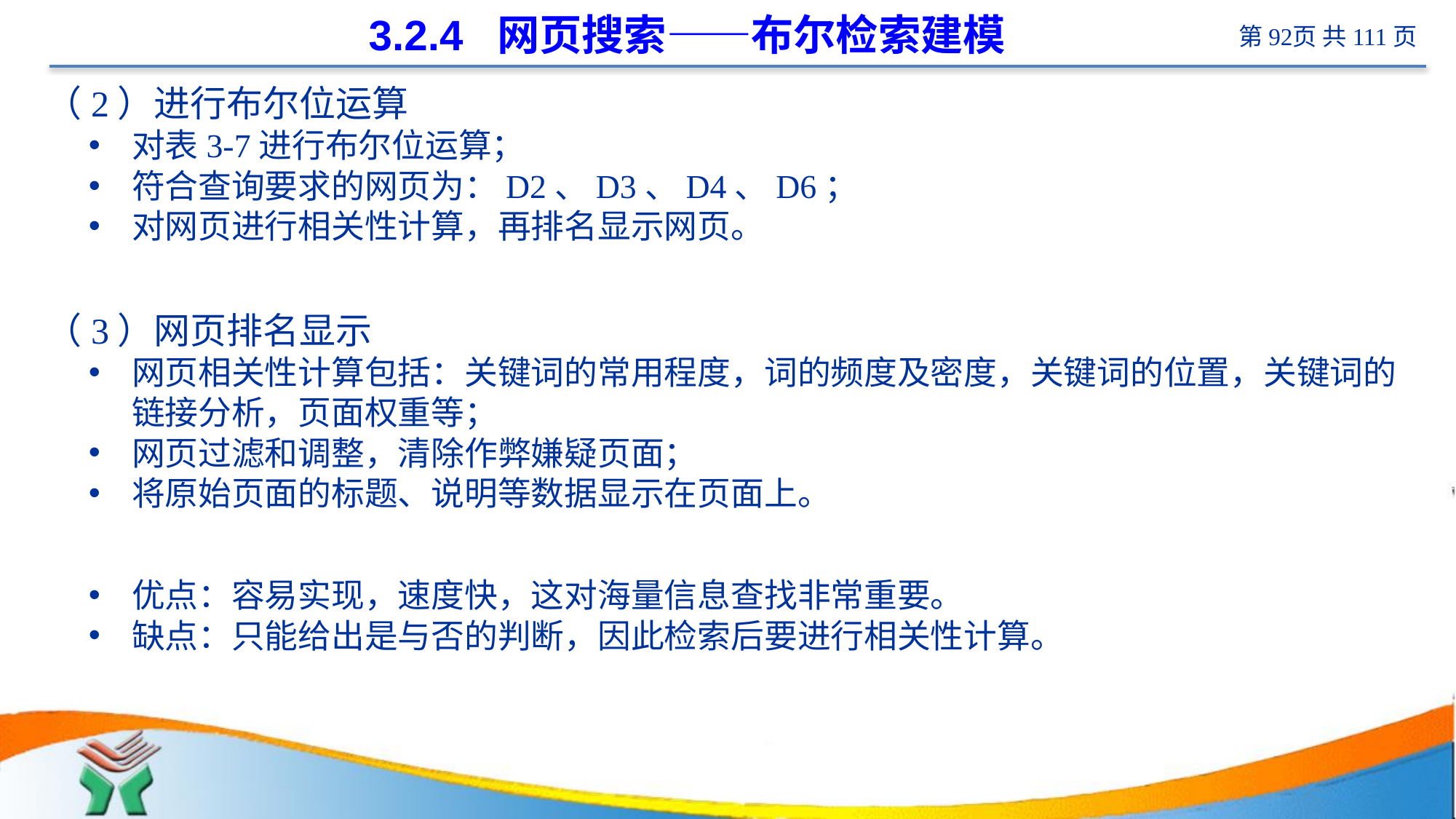

# 3.2.4  网页搜索——布尔检索建模
（2）进行布尔位运算
对表3-7进行布尔位运算；
符合查询要求的网页为：D2、D3、D4、D6；
对网页进行相关性计算，再排名显示网页。

（3）网页排名显示
网页相关性计算包括：关键词的常用程度，词的频度及密度，关键词的位置，关键词的链接分析，页面权重等；
网页过滤和调整，清除作弊嫌疑页面；
将原始页面的标题、说明等数据显示在页面上。

优点：容易实现，速度快，这对海量信息查找非常重要。
缺点：只能给出是与否的判断，因此检索后要进行相关性计算。